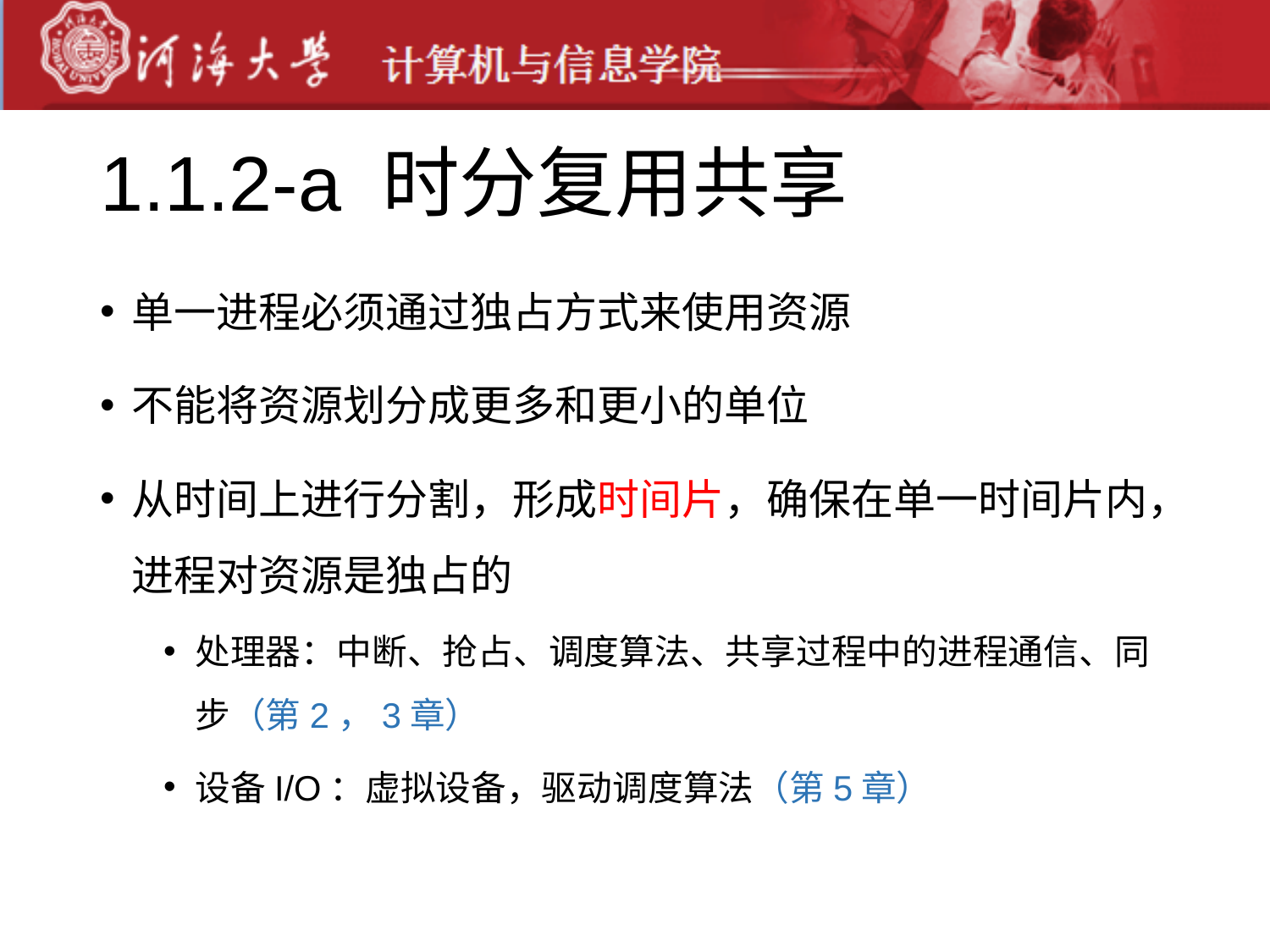

# 1.1.2-a 时分复用共享
单一进程必须通过独占方式来使用资源
不能将资源划分成更多和更小的单位
从时间上进行分割，形成时间片，确保在单一时间片内，进程对资源是独占的
处理器：中断、抢占、调度算法、共享过程中的进程通信、同步（第2，3章）
设备I/O：虚拟设备，驱动调度算法（第5章）